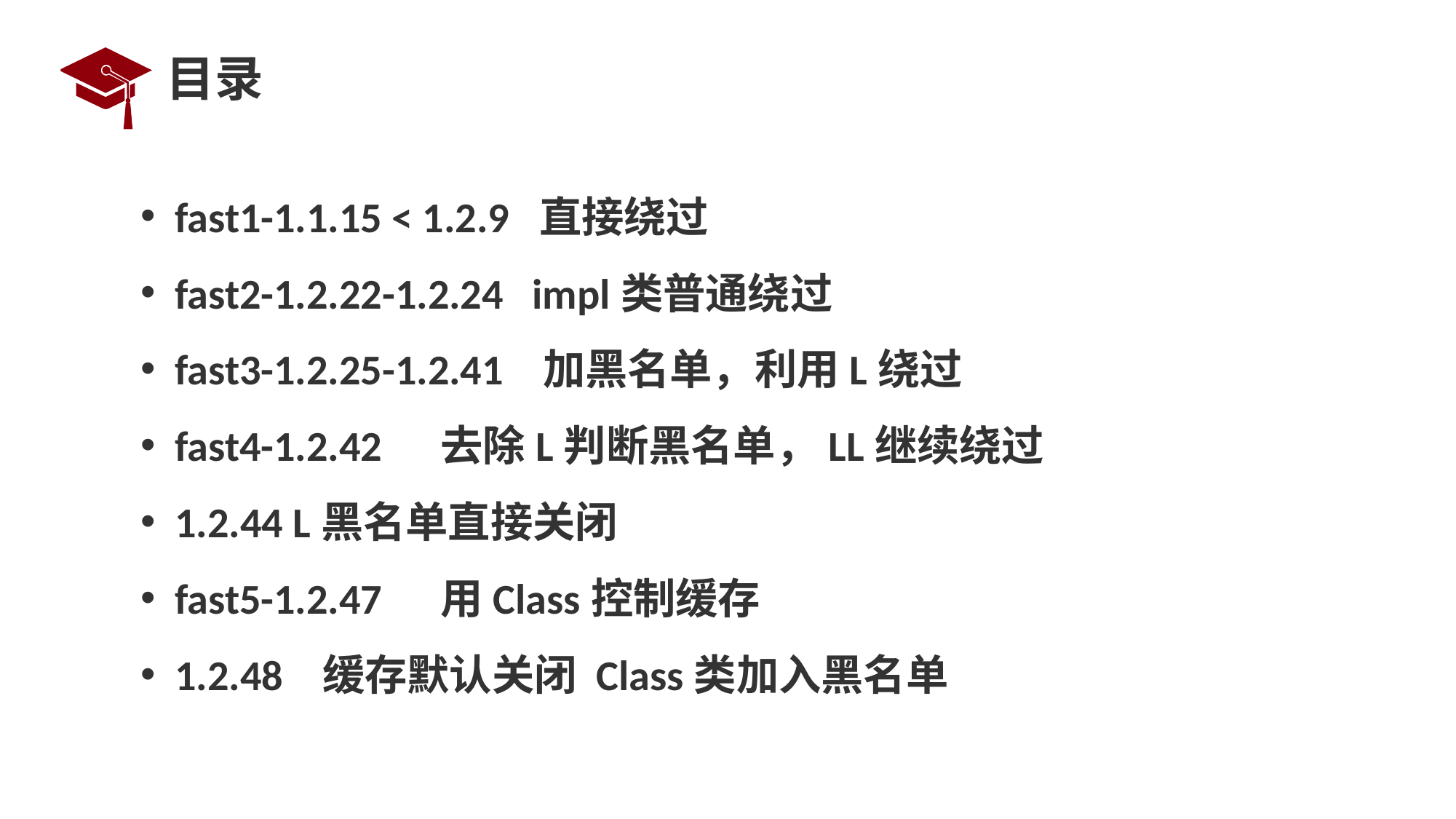

# 目录

fast1-1.1.15 < 1.2.9  直接绕过
fast2-1.2.22-1.2.24   impl类普通绕过
fast3-1.2.25-1.2.41   加黑名单，利用L绕过
fast4-1.2.42     去除L判断黑名单，LL继续绕过
1.2.44 L黑名单直接关闭
fast5-1.2.47     用Class控制缓存
1.2.48   缓存默认关闭 Class类加入黑名单
2